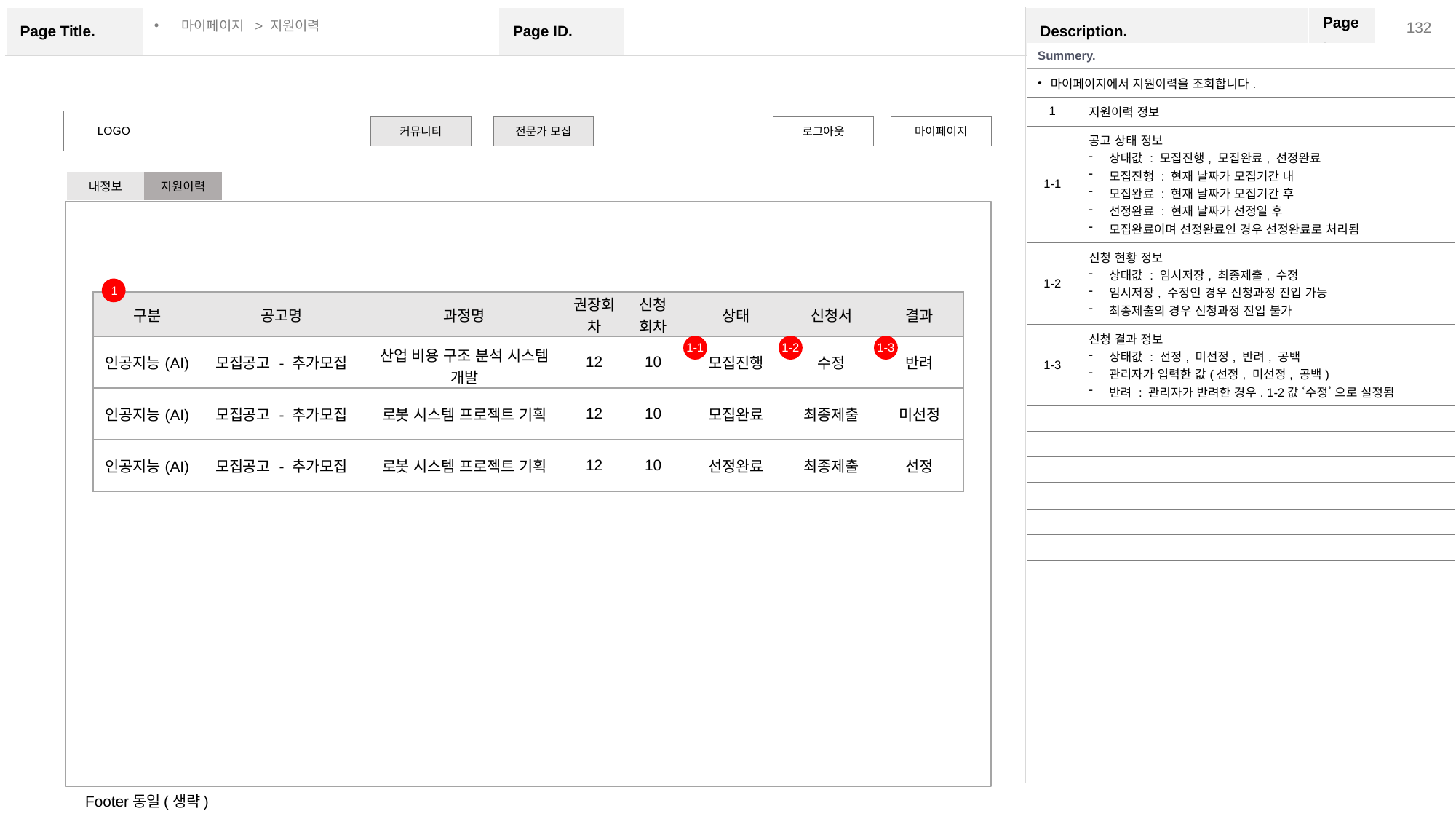

마이페이지  > 지원이력

| Summery. |  |
| --- | --- |
| 마이페이지에서 지원이력을 조회합니다. |  |
| 1 | 지원이력 정보 |
| 1-1 | 공고 상태 정보 상태값 : 모집진행, 모집완료, 선정완료 모집진행 : 현재 날짜가 모집기간 내 모집완료 : 현재 날짜가 모집기간 후 선정완료 : 현재 날짜가 선정일 후 모집완료이며 선정완료인 경우 선정완료로 처리됨 |
| 1-2 | 신청 현황 정보 상태값 : 임시저장, 최종제출, 수정 임시저장, 수정인 경우 신청과정 진입 가능 최종제출의 경우 신청과정 진입 불가 |
| 1-3 | 신청 결과 정보 상태값 : 선정, 미선정, 반려, 공백 관리자가 입력한 값(선정, 미선정, 공백) 반려 : 관리자가 반려한 경우. 1-2값 ‘수정’ 으로 설정됨 |
|  |  |
|  |  |
|  |  |
|  |  |
|  |  |
|  |  |
LOGO
커뮤니티
전문가 모집
로그아웃
마이페이지
| 내정보 | 지원이력 |
| --- | --- |

1
| 구분 | 공고명 | 과정명 | 권장회차 | 신청 회차 | 상태 | 신청서 | 결과 |
| --- | --- | --- | --- | --- | --- | --- | --- |
| 인공지능(AI) | 모집공고 - 추가모집 | 산업 비용 구조 분석 시스템 개발 | 12 | 10 | 모집진행 | 수정 | 반려 |
| 인공지능(AI) | 모집공고 - 추가모집 | 로봇 시스템 프로젝트 기획 | 12 | 10 | 모집완료 | 최종제출 | 미선정 |
| 인공지능(AI) | 모집공고 - 추가모집 | 로봇 시스템 프로젝트 기획 | 12 | 10 | 선정완료 | 최종제출 | 선정 |
1-1

1-2

1-3

Footer동일(생략)